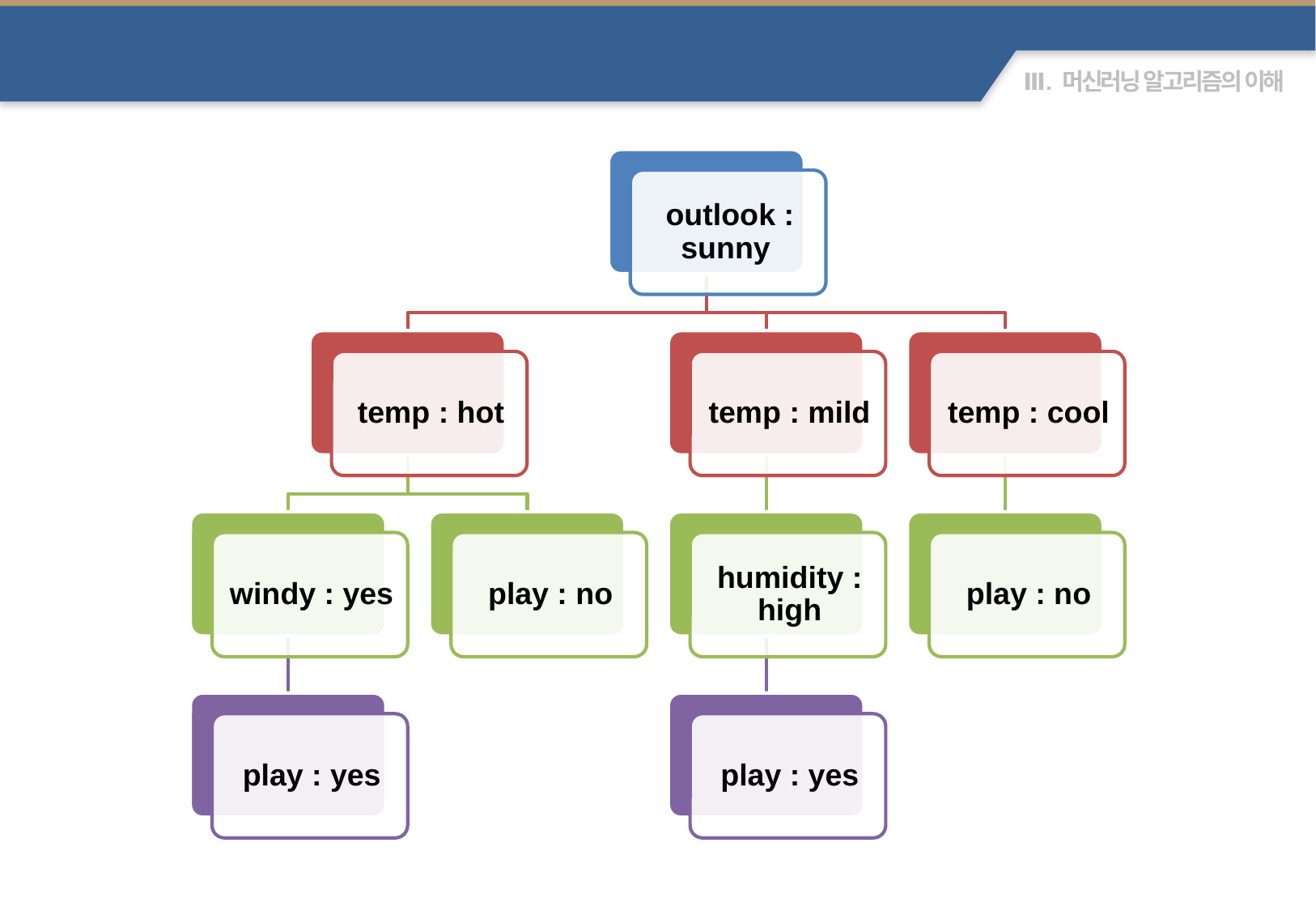

기본 규칙 추론
outlook : sunny
temp : hot
windy : yes
play : yes
play : no
temp : mild
humidity : high
play : yes
temp : cool
play : no